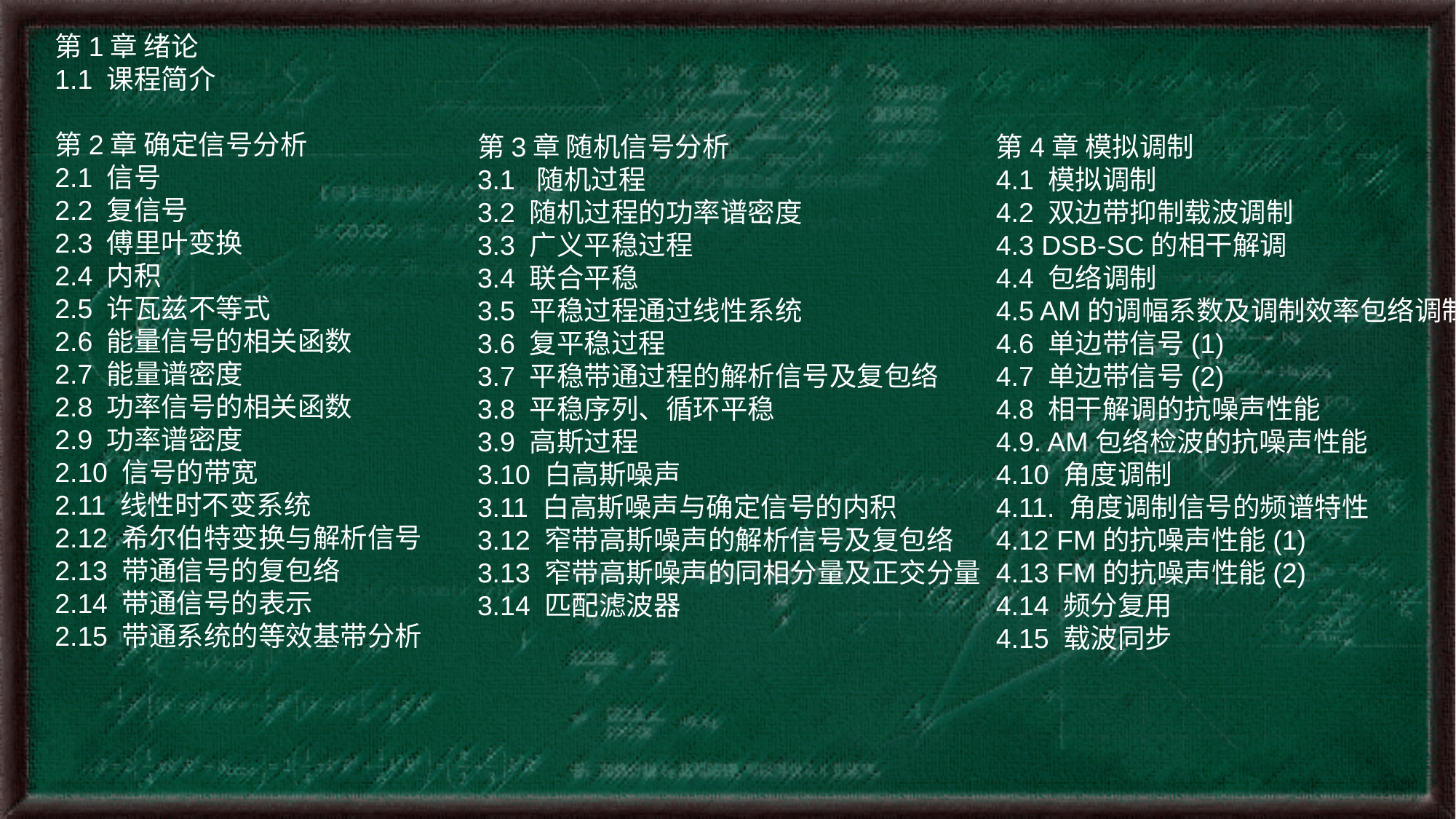

第1章 绪论
1.1 课程简介

第2章 确定信号分析
2.1 信号
2.2 复信号
2.3 傅里叶变换
2.4 内积
2.5 许瓦兹不等式
2.6 能量信号的相关函数
2.7 能量谱密度
2.8 功率信号的相关函数
2.9 功率谱密度
2.10 信号的带宽
2.11 线性时不变系统
2.12 希尔伯特变换与解析信号
2.13 带通信号的复包络
2.14 带通信号的表示
2.15 带通系统的等效基带分析

第3章 随机信号分析
3.1  随机过程
3.2 随机过程的功率谱密度
3.3 广义平稳过程
3.4 联合平稳
3.5 平稳过程通过线性系统
3.6 复平稳过程
3.7 平稳带通过程的解析信号及复包络
3.8 平稳序列、循环平稳
3.9 高斯过程
3.10 白高斯噪声
3.11 白高斯噪声与确定信号的内积
3.12 窄带高斯噪声的解析信号及复包络
3.13 窄带高斯噪声的同相分量及正交分量
3.14 匹配滤波器

第4章 模拟调制
4.1 模拟调制
4.2 双边带抑制载波调制
4.3 DSB-SC的相干解调
4.4 包络调制
4.5 AM的调幅系数及调制效率包络调制(2)
4.6 单边带信号(1)
4.7 单边带信号(2)
4.8 相干解调的抗噪声性能
4.9. AM包络检波的抗噪声性能
4.10 角度调制
4.11. 角度调制信号的频谱特性
4.12 FM的抗噪声性能(1)
4.13 FM的抗噪声性能(2)
4.14 频分复用
4.15 载波同步